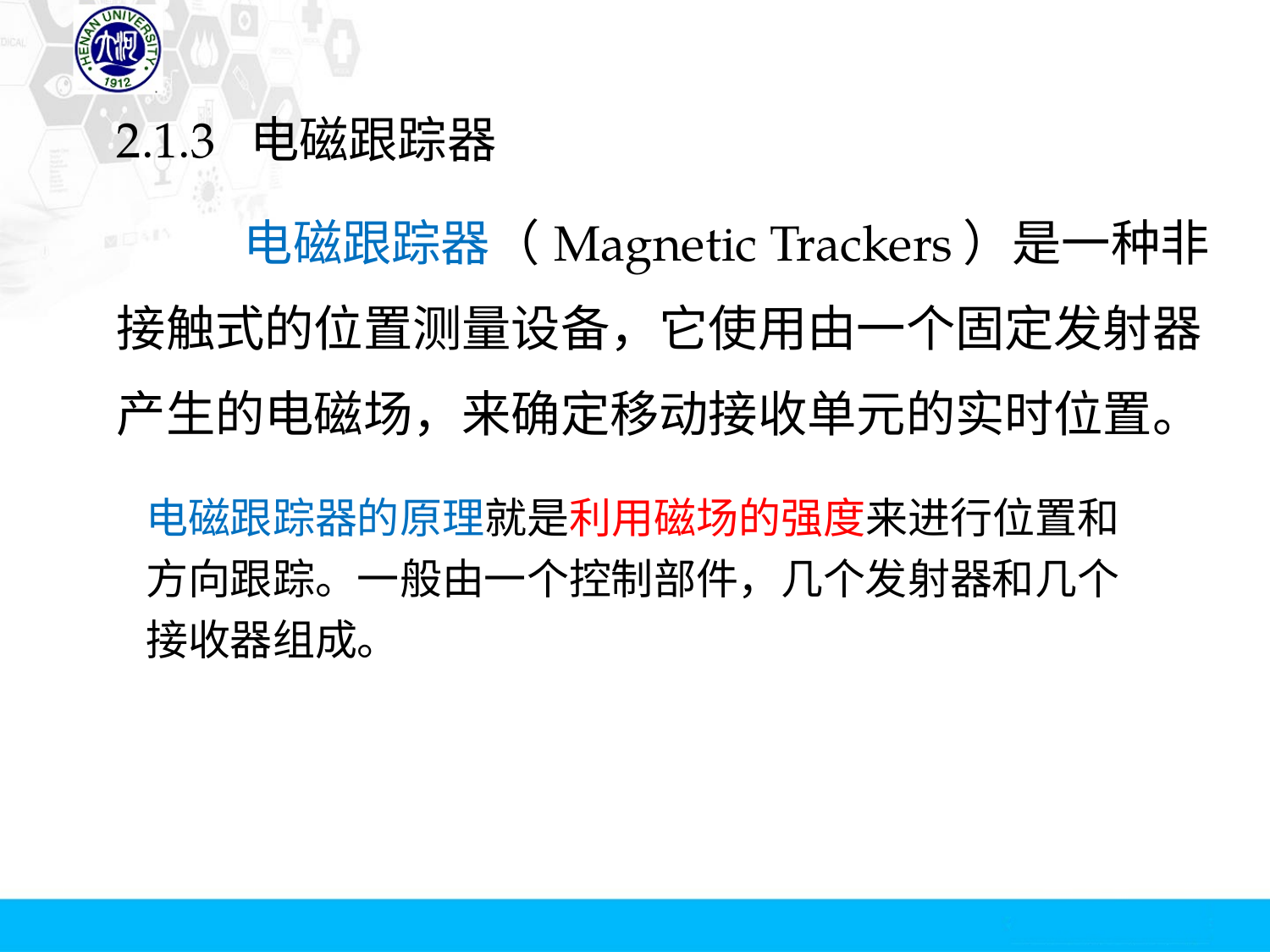

2.1.3  电磁跟踪器
	电磁跟踪器（Magnetic Trackers）是一种非接触式的位置测量设备，它使用由一个固定发射器产生的电磁场，来确定移动接收单元的实时位置。

电磁跟踪器的原理就是利用磁场的强度来进行位置和方向跟踪。一般由一个控制部件，几个发射器和几个接收器组成。